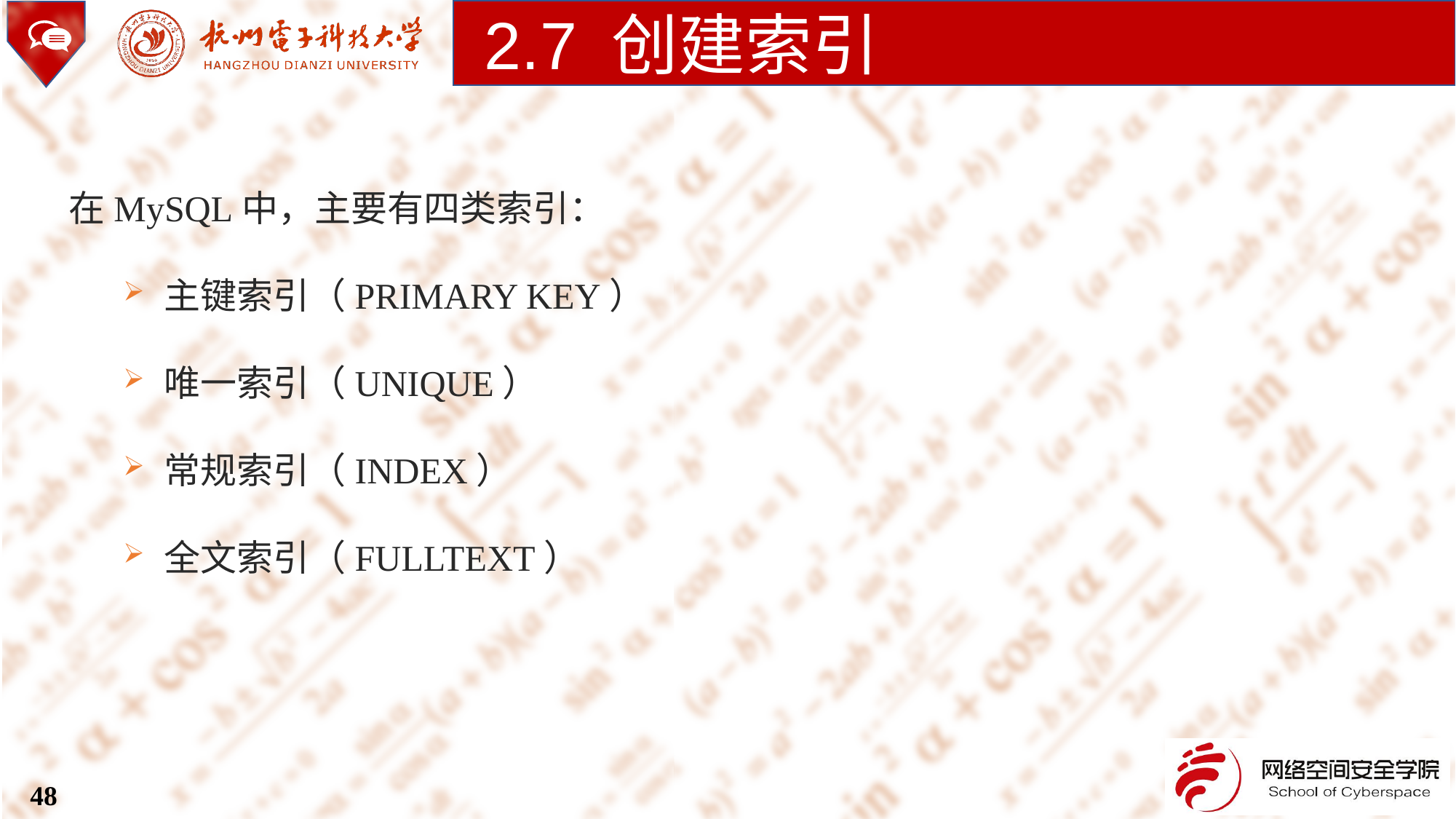

2.7 创建索引
在MySQL中，主要有四类索引：
主键索引（PRIMARY KEY）
唯一索引（UNIQUE）
常规索引（INDEX）
全文索引（FULLTEXT）
48